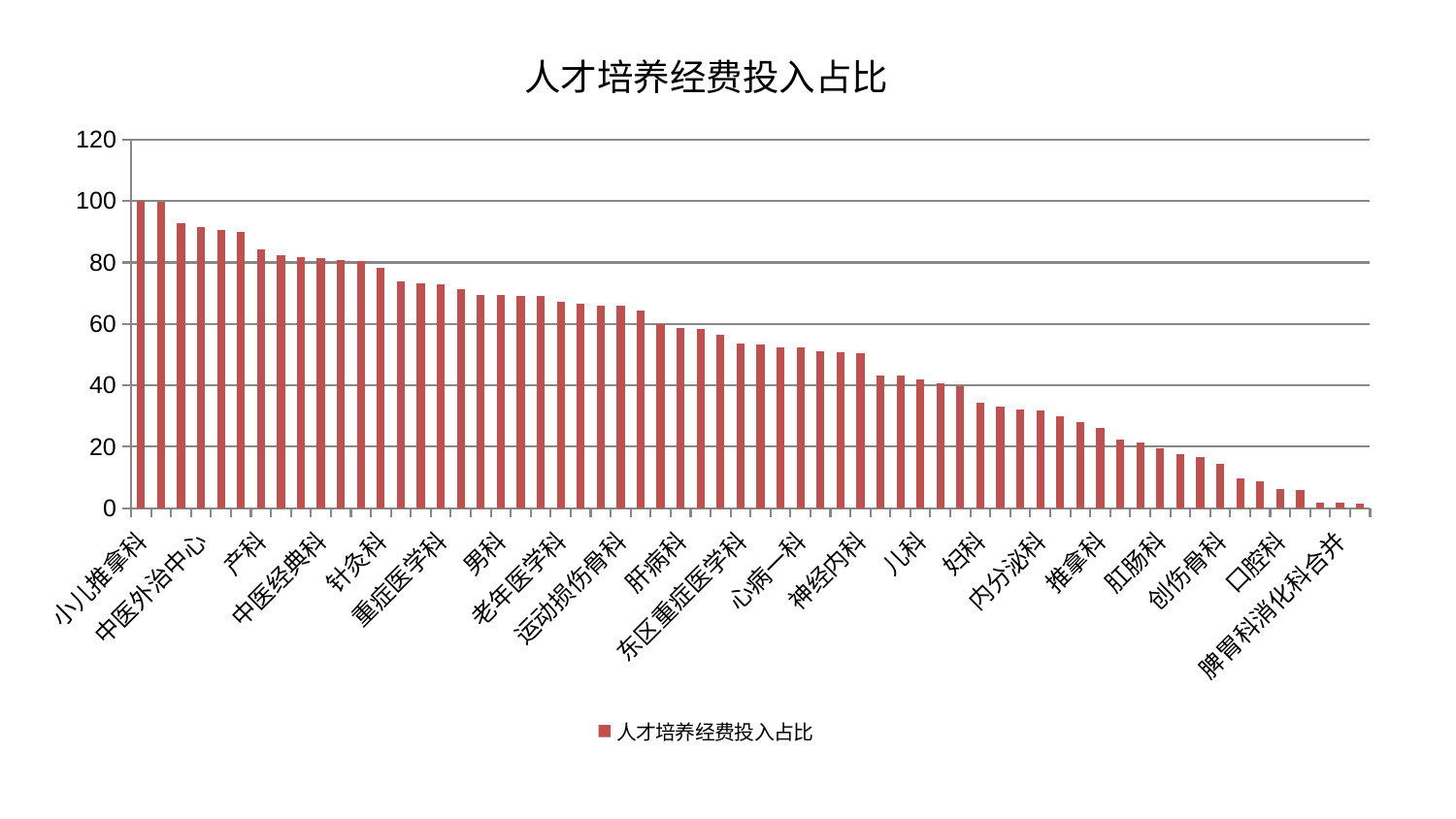

### Chart: 人才培养经费投入占比

| Category | 人才培养经费投入占比 |
|---|---|
| 小儿推拿科 | 100.0 |
| 治未病中心 | 99.83946227568364 |
| 脑病二科 | 92.9423716604938 |
| 中医外治中心 | 91.4922517888678 |
| 皮肤科 | 90.45741797971836 |
| 胸外科 | 89.82730778682073 |
| 产科 | 84.20916278383211 |
| 妇科妇二科合并 | 82.38412478212348 |
| 脊柱骨科 | 81.71460032351247 |
| 中医经典科 | 81.5851486803721 |
| 显微骨科 | 80.90347346541017 |
| 呼吸内科 | 80.64120121213921 |
| 针灸科 | 78.3196148408883 |
| 骨科 | 73.70429184890911 |
| 心病二科 | 73.33465633241782 |
| 重症医学科 | 73.0459610606009 |
| 美容皮肤科 | 71.28430063453 |
| 血液科 | 69.51381109142463 |
| 男科 | 69.27749614417671 |
| 关节骨科 | 69.21797671357606 |
| 医院 | 69.1670680767587 |
| 老年医学科 | 67.22862790166295 |
| 脑病三科 | 66.45931641180202 |
| 心病四科 | 66.03250687650058 |
| 运动损伤骨科 | 65.93568055645054 |
| 小儿骨科 | 64.47876482728111 |
| 西区重症医学科 | 60.035303927484506 |
| 肝病科 | 58.77840749351188 |
| 综合内科 | 58.52435497343977 |
| 泌尿外科 | 56.61909529404849 |
| 东区重症医学科 | 53.60394082514042 |
| 妇二科 | 53.28569100031968 |
| 消化内科 | 52.530405786592645 |
| 心病一科 | 52.32994663626632 |
| 乳腺甲状腺外科 | 50.99093000273292 |
| 风湿病科 | 50.746793571446915 |
| 神经内科 | 50.54451030401747 |
| 肝胆外科 | 43.317206694551544 |
| 康复科 | 43.23099956323139 |
| 儿科 | 41.94354915095545 |
| 心血管内科 | 40.62642204812225 |
| 脾胃病科 | 39.67695646659901 |
| 妇科 | 34.43699015986844 |
| 肾脏内科 | 33.01193058313189 |
| 神经外科 | 32.28583741009388 |
| 内分泌科 | 31.83832170999762 |
| 肾病科 | 29.87873839188517 |
| 微创骨科 | 27.93847676490629 |
| 推拿科 | 26.2126741380413 |
| 东区肾病科 | 22.196228782718016 |
| 心病三科 | 21.247395794138935 |
| 肛肠科 | 19.480450738599565 |
| 身心医学科 | 17.617296477119744 |
| 脑病一科 | 16.788255476695383 |
| 创伤骨科 | 14.557291324527693 |
| 周围血管科 | 9.784939368987684 |
| 耳鼻喉科 | 8.795155765735558 |
| 口腔科 | 6.220245411936962 |
| 肿瘤内科 | 5.943046972469366 |
| 普通外科 | 1.8800409973860326 |
| 脾胃科消化科合并 | 1.7496680537463833 |
| 眼科 | 1.5606579412089192 |
224